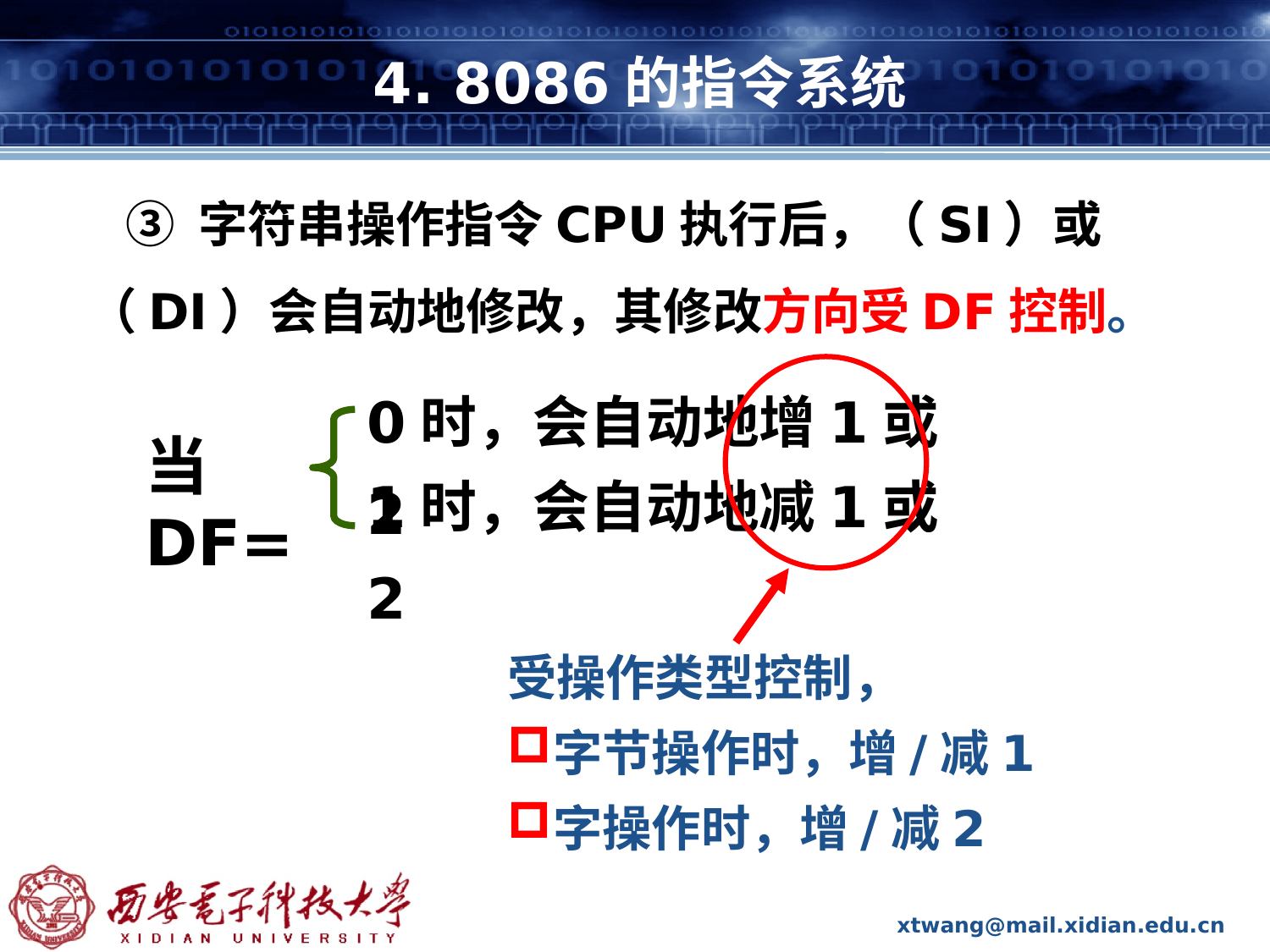

# 4. 8086的指令系统
  ③ 字符串操作指令CPU执行后，（SI）或（DI）会自动地修改，其修改方向受DF控制。
0时，会自动地增1或2

当DF=
1时，会自动地减1或2

受操作类型控制，
字节操作时，增/减1
字操作时，增/减2